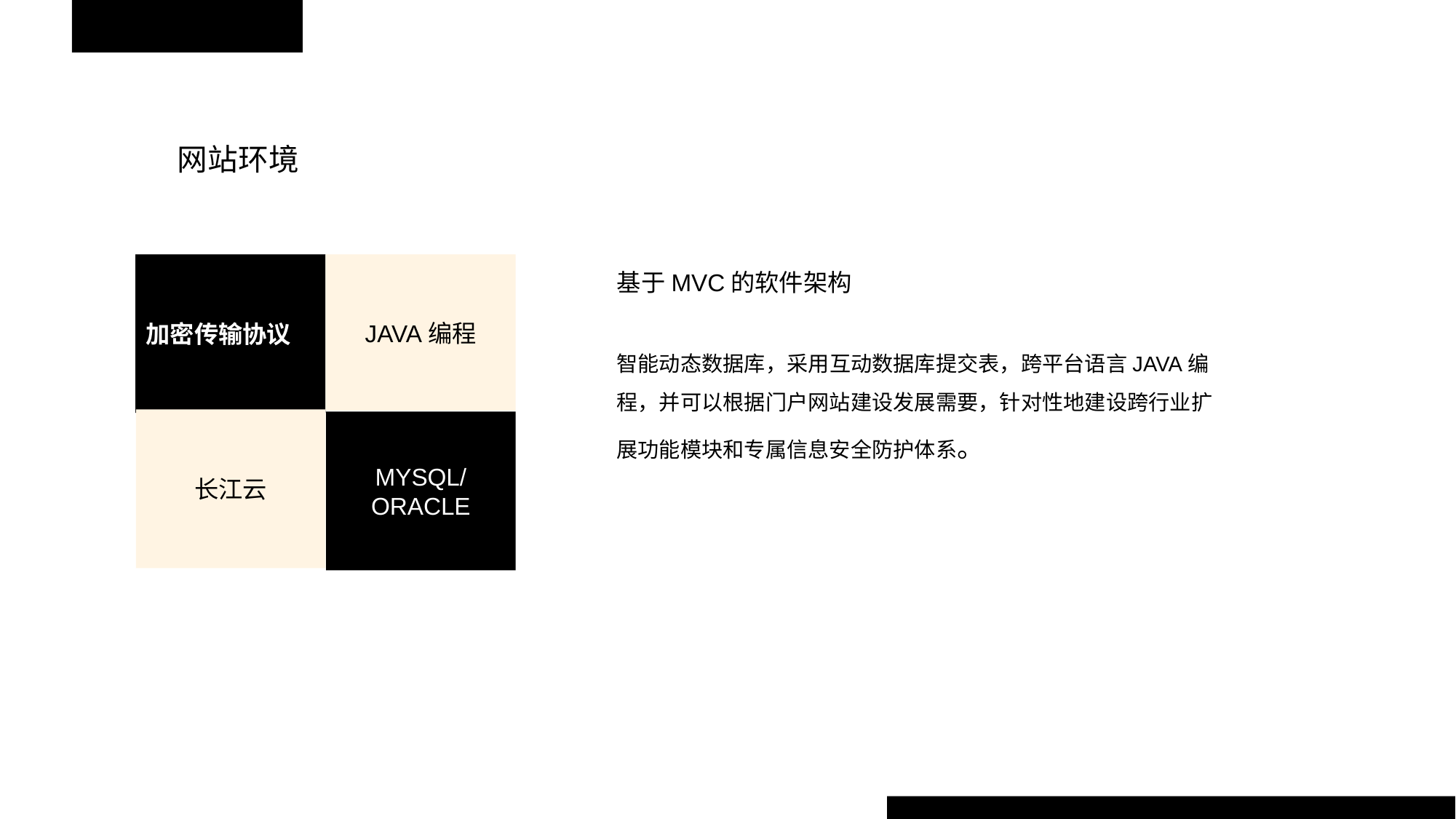

网站环境
基于MVC的软件架构

加密传输协议
JAVA编程
智能动态数据库，采用互动数据库提交表，跨平台语言JAVA编程，并可以根据门户网站建设发展需要，针对性地建设跨行业扩展功能模块和专属信息安全防护体系。
长江云
MYSQL/ORACLE